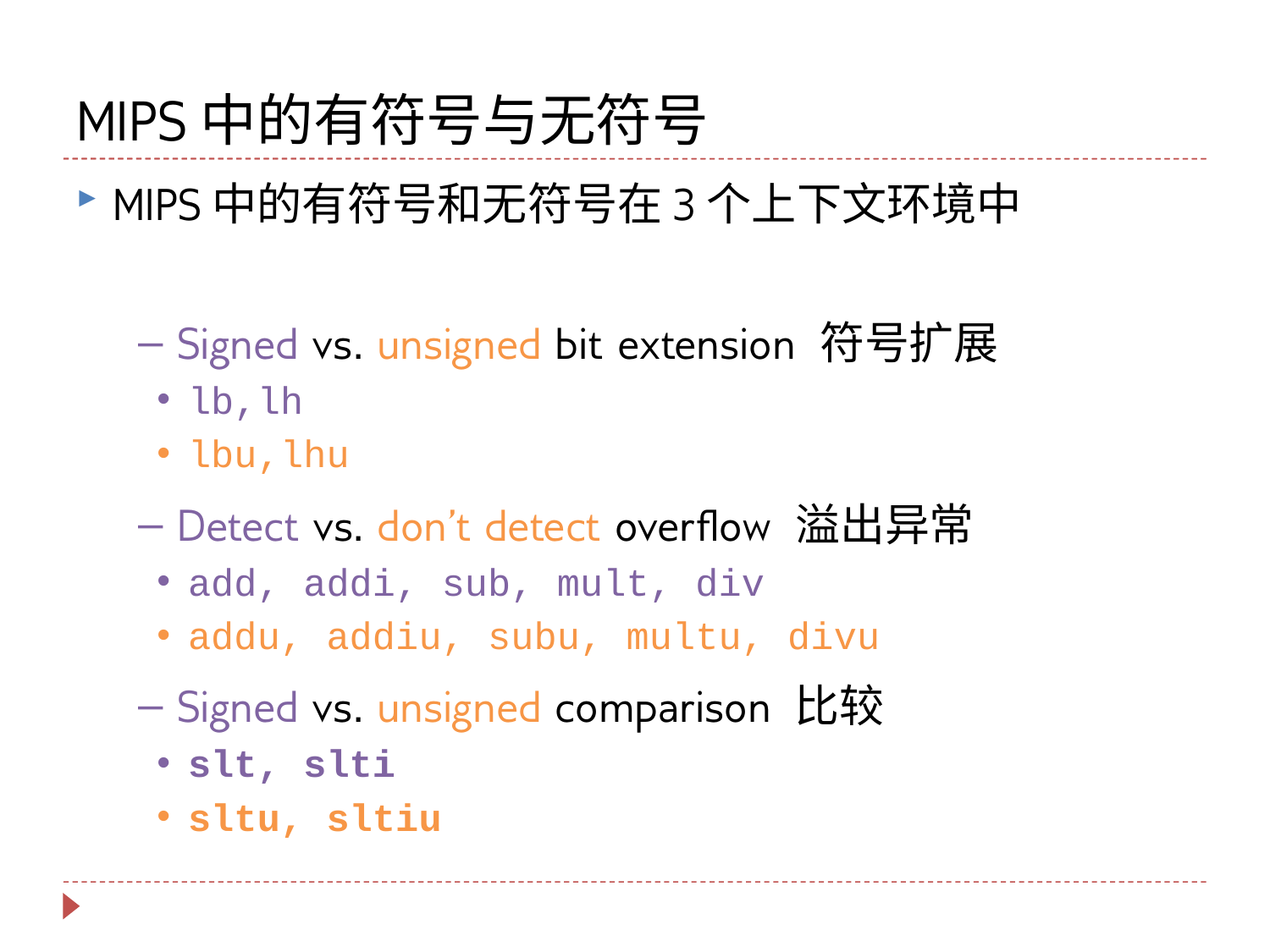

# MIPS中的有符号与无符号
MIPS中的有符号和无符号在3个上下文环境中

Signed vs. unsigned bit extension 符号扩展
lb,lh
lbu,lhu
Detect vs. don’t detect overflow 溢出异常
add, addi, sub, mult, div
addu, addiu, subu, multu, divu
Signed vs. unsigned comparison 比较
slt, slti
sltu, sltiu